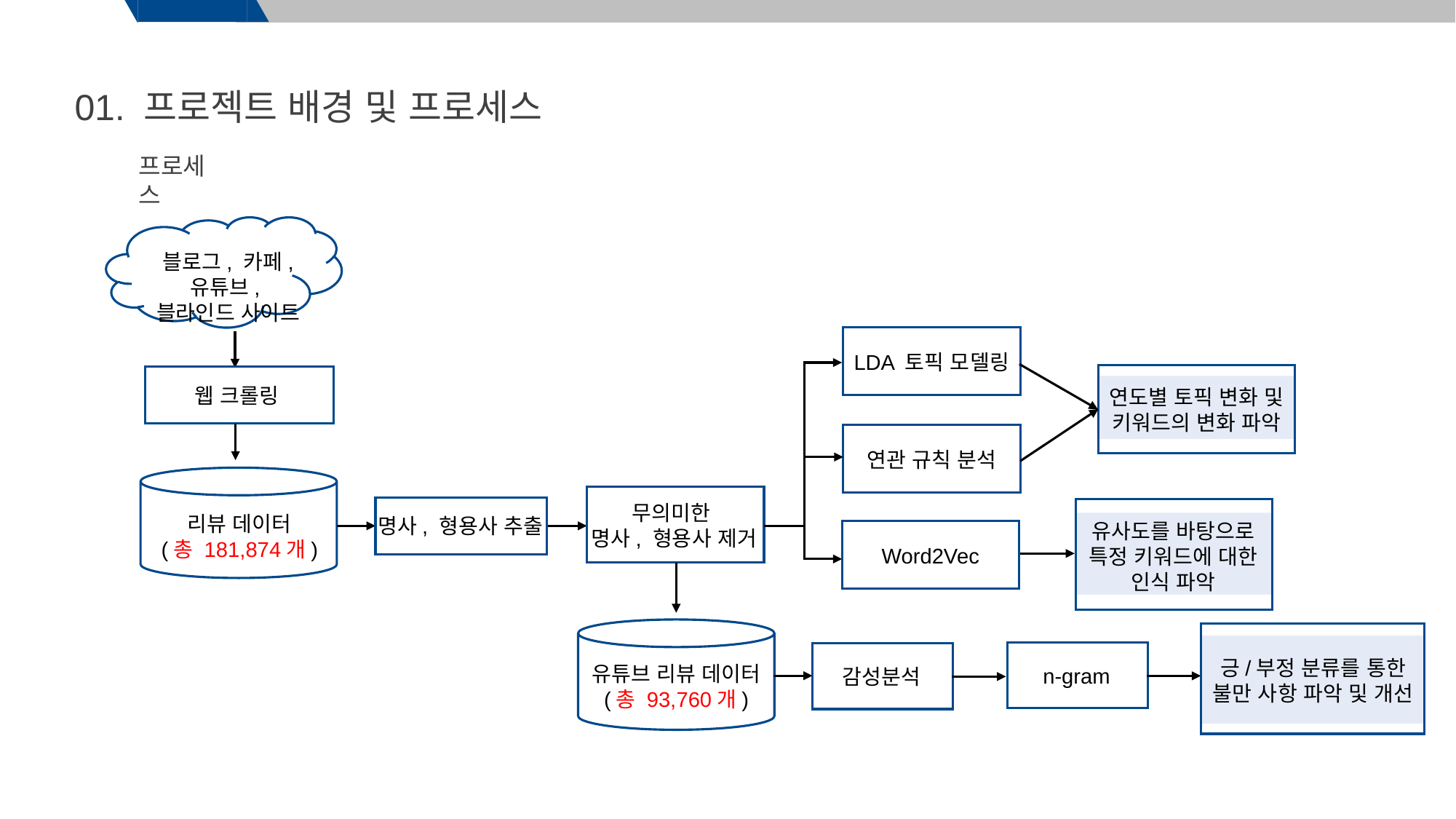

01. 프로젝트 배경 및 프로세스
프로세스

블로그, 카페, 유튜브,
블라인드 사이트

LDA 토픽 모델링

웹 크롤링
연도별 토픽 변화 및 키워드의 변화 파악

연관 규칙 분석

무의미한
명사, 형용사 제거

리뷰 데이터
(총 181,874개)
명사, 형용사 추출
유사도를 바탕으로
특정 키워드에 대한 인식 파악

Word2Vec

ㅍ
긍/부정 분류를 통한
불만 사항 파악 및 개선
유튜브 리뷰 데이터
(총 93,760개)
n-gram
감성분석